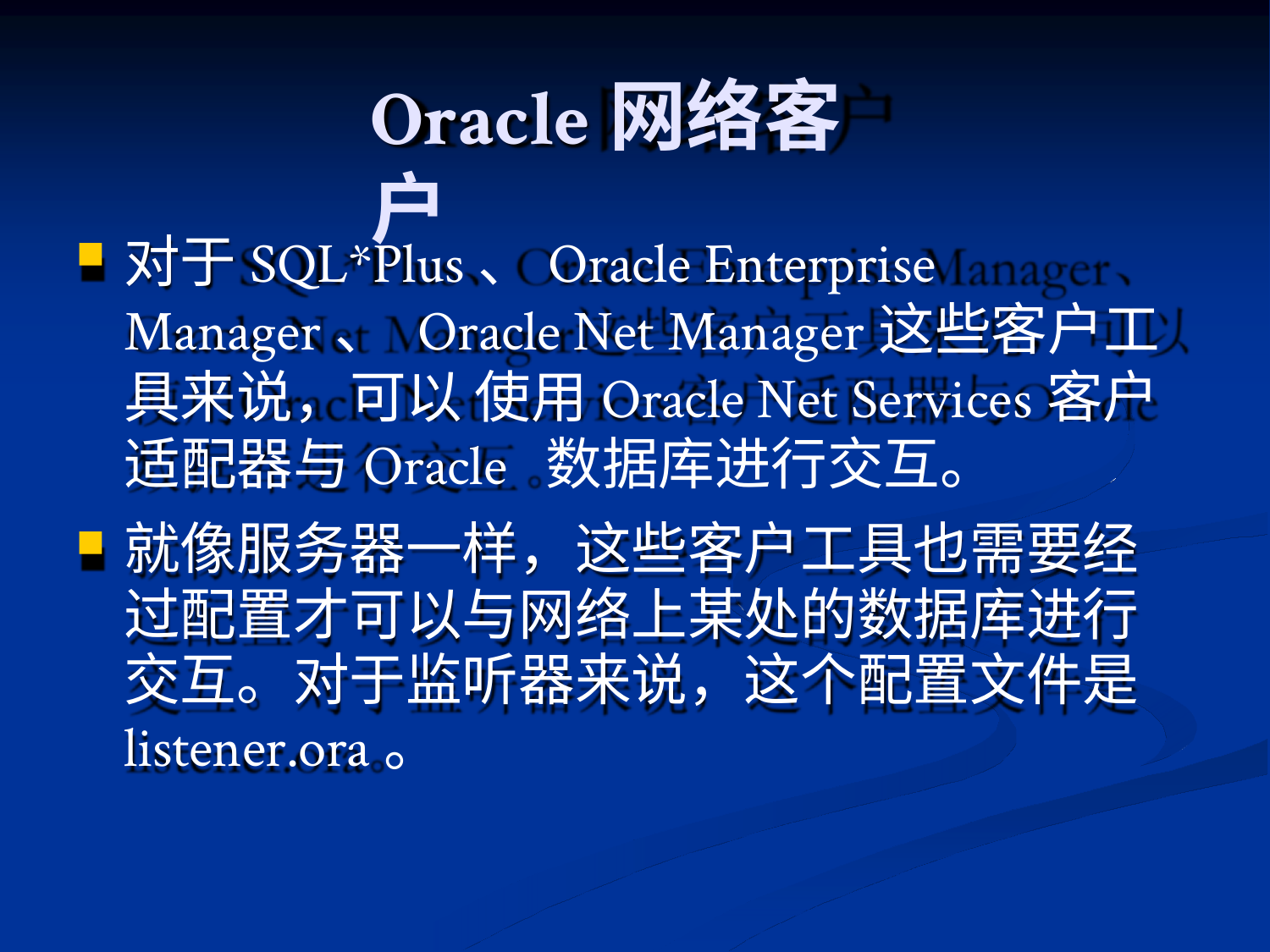

# Oracle网络客户

对于SQL*Plus、Oracle Enterprise Manager、 Oracle Net Manager这些客户工具来说，可以 使用Oracle Net Services客户适配器与Oracle  数据库进行交互。
就像服务器一样，这些客户工具也需要经 过配置才可以与网络上某处的数据库进行 交互。对于监听器来说，这个配置文件是 listener.ora。